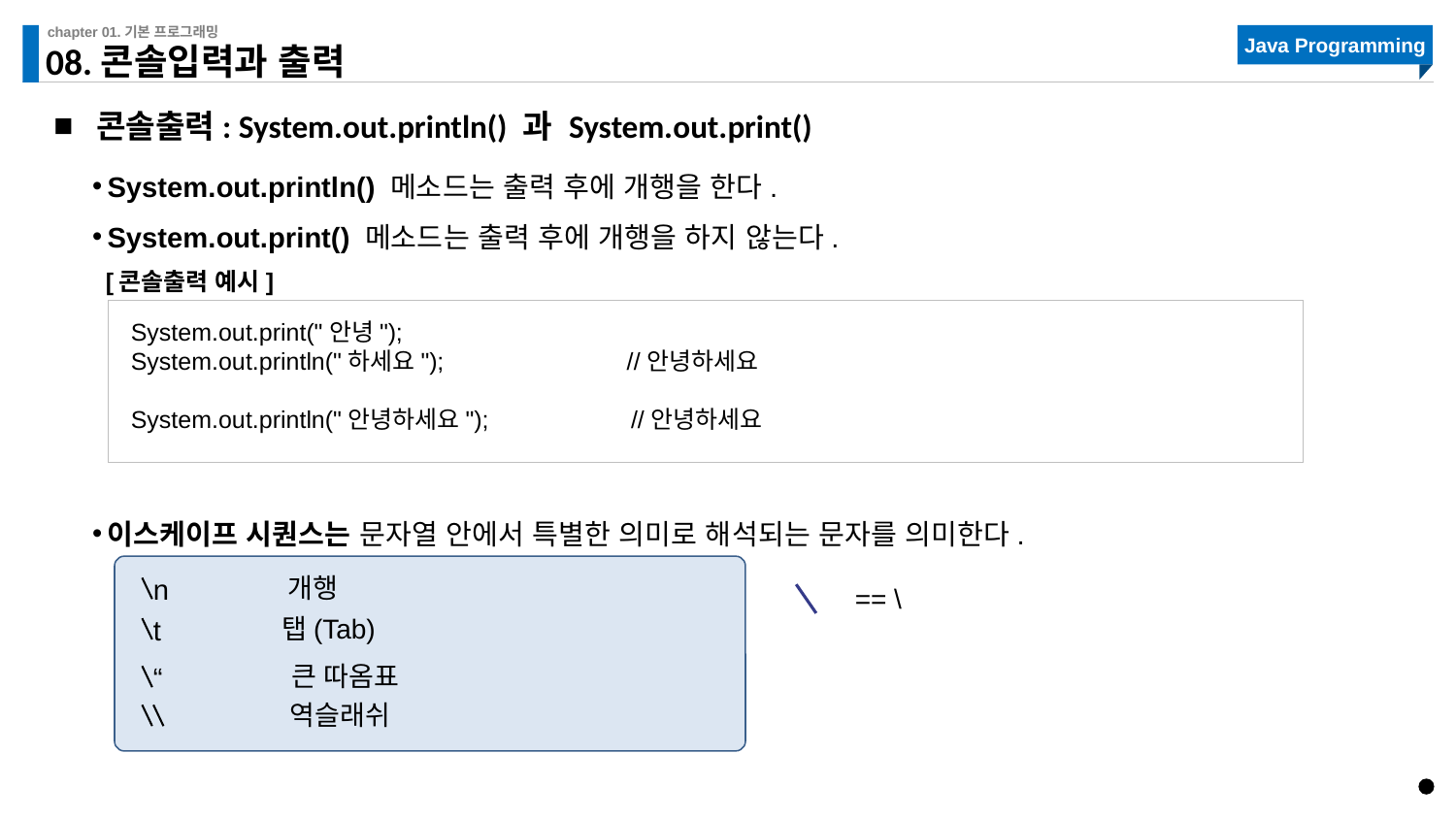

# 08.콘솔입력과 출력
콘솔출력: System.out.println() 과 System.out.print()
System.out.println() 메소드는 출력 후에 개행을 한다.
System.out.print() 메소드는 출력 후에 개행을 하지 않는다.
[콘솔출력 예시]
System.out.print("안녕");
System.out.println("하세요");                           //안녕하세요

System.out.println("안녕하세요");                     //안녕하세요
이스케이프 시퀀스는 문자열 안에서 특별한 의미로 해석되는 문자를 의미한다.

 개행
n
 탭(Tab)
t
 큰 따옴표
“
 역슬래쉬

== \